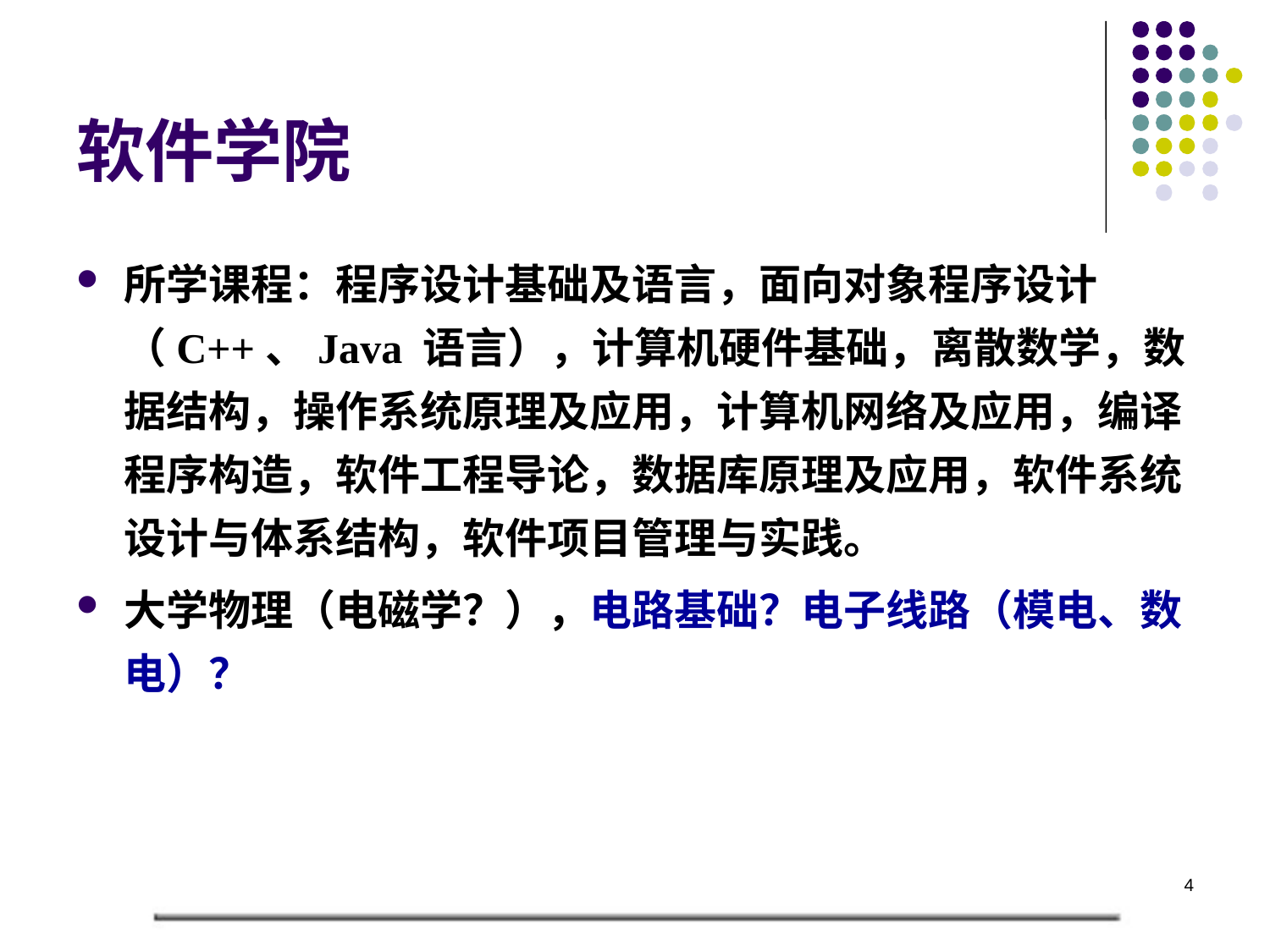

# 软件学院
所学课程：程序设计基础及语言，面向对象程序设计（C++、Java 语言），计算机硬件基础，离散数学，数据结构，操作系统原理及应用，计算机网络及应用，编译程序构造，软件工程导论，数据库原理及应用，软件系统设计与体系结构，软件项目管理与实践。
大学物理（电磁学？），电路基础？电子线路（模电、数电）？
4